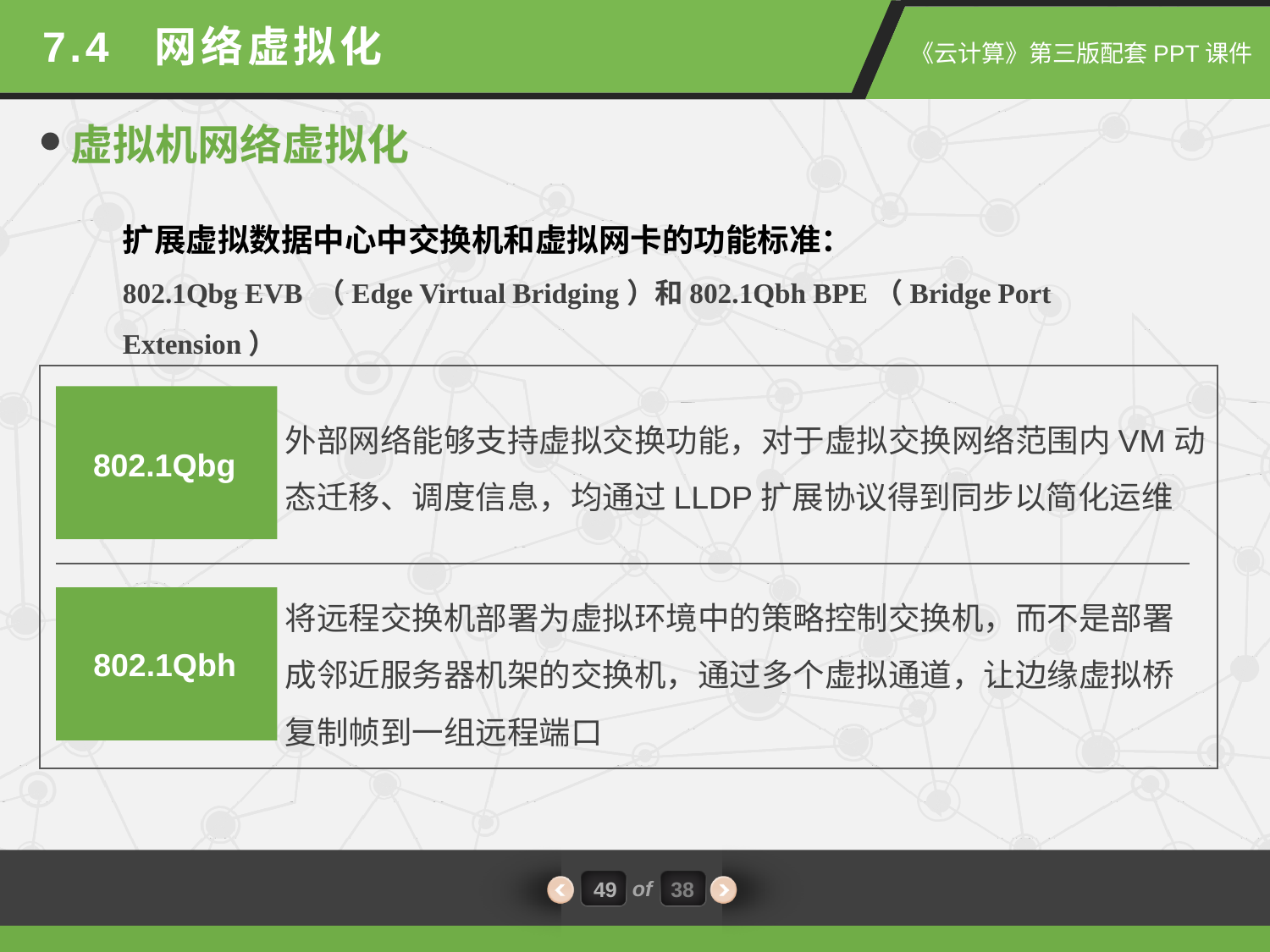

7.4  网络虚拟化
虚拟机网络虚拟化

扩展虚拟数据中心中交换机和虚拟网卡的功能标准：
802.1Qbg EVB （Edge Virtual Bridging）和802.1Qbh BPE（Bridge Port Extension）

外部网络能够支持虚拟交换功能，对于虚拟交换网络范围内VM动态迁移、调度信息，均通过LLDP扩展协议得到同步以简化运维
802.1Qbg
将远程交换机部署为虚拟环境中的策略控制交换机，而不是部署成邻近服务器机架的交换机，通过多个虚拟通道，让边缘虚拟桥复制帧到一组远程端口

802.1Qbh
49